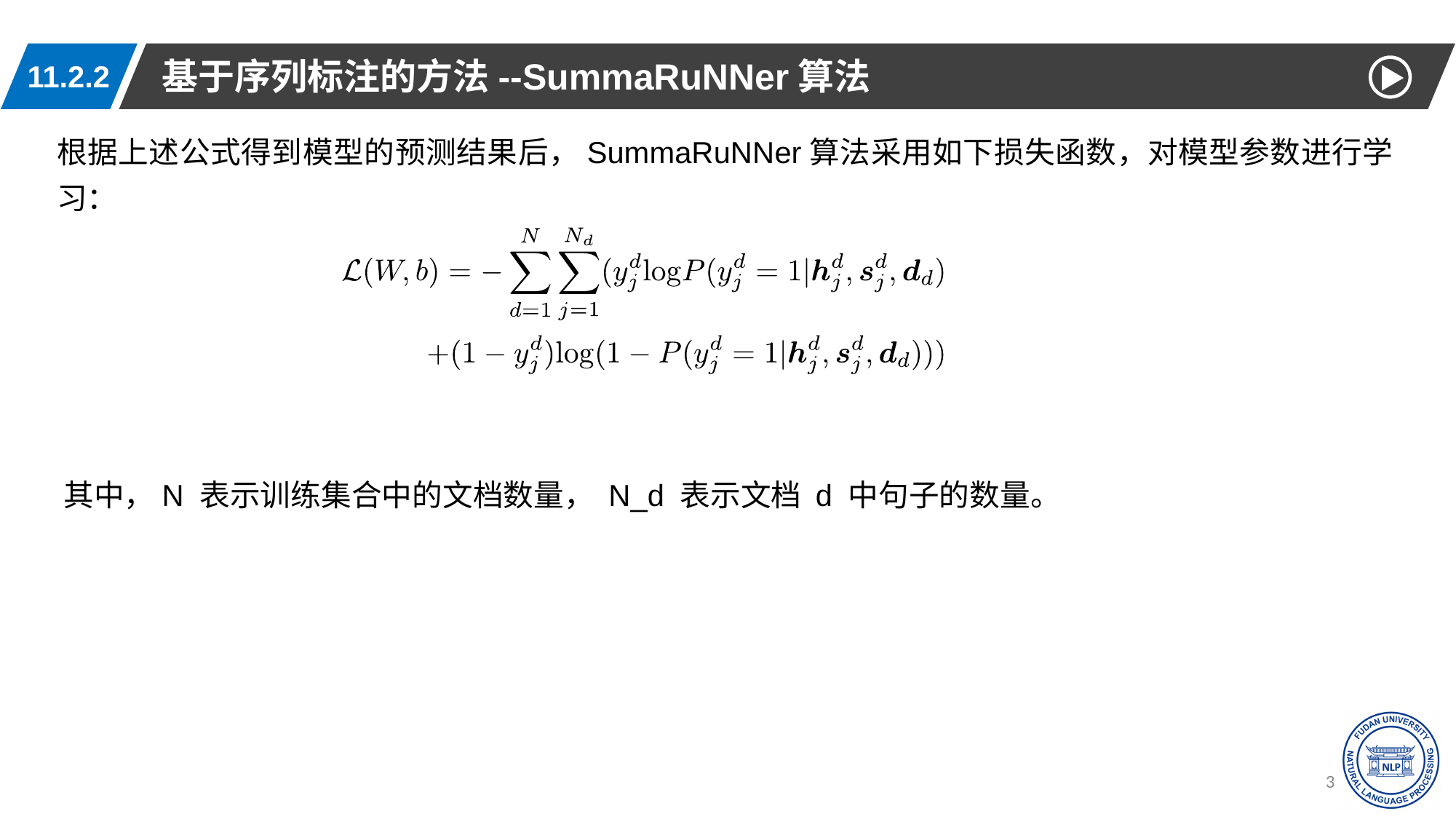

基于序列标注的方法--SummaRuNNer算法
11.2.2

根据上述公式得到模型的预测结果后，SummaRuNNer算法采用如下损失函数，对模型参数进行学习：

其中，N 表示训练集合中的文档数量， N_d 表示文档 d 中句子的数量。
31